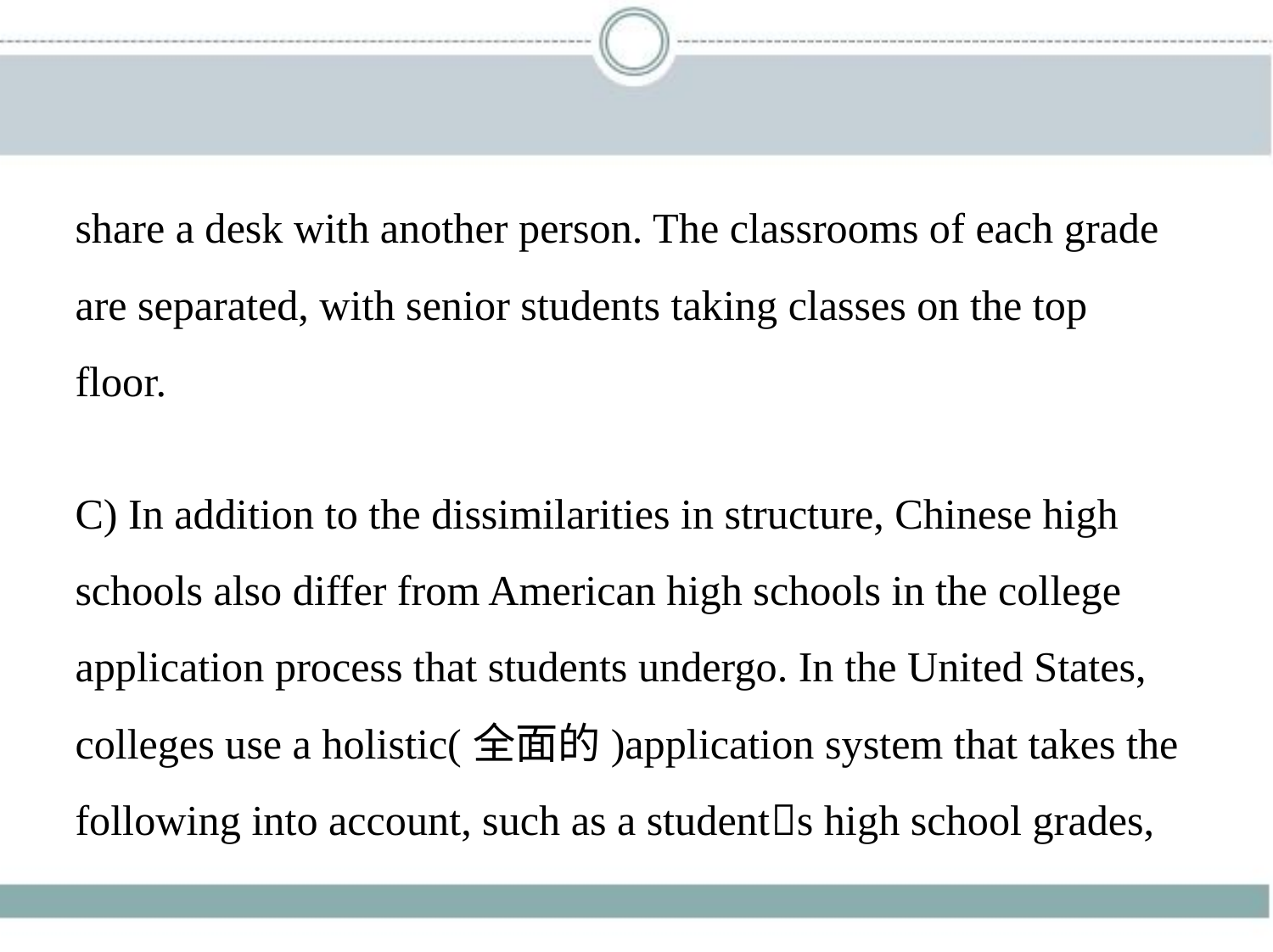

share a desk with another person. The classrooms of each grade
are separated, with senior students taking classes on the top
floor.
C) In addition to the dissimilarities in structure, Chinese high
schools also differ from American high schools in the college
application process that students undergo. In the United States,
colleges use a holistic(全面的)application system that takes the
following into account, such as a student􀆳s high school grades,